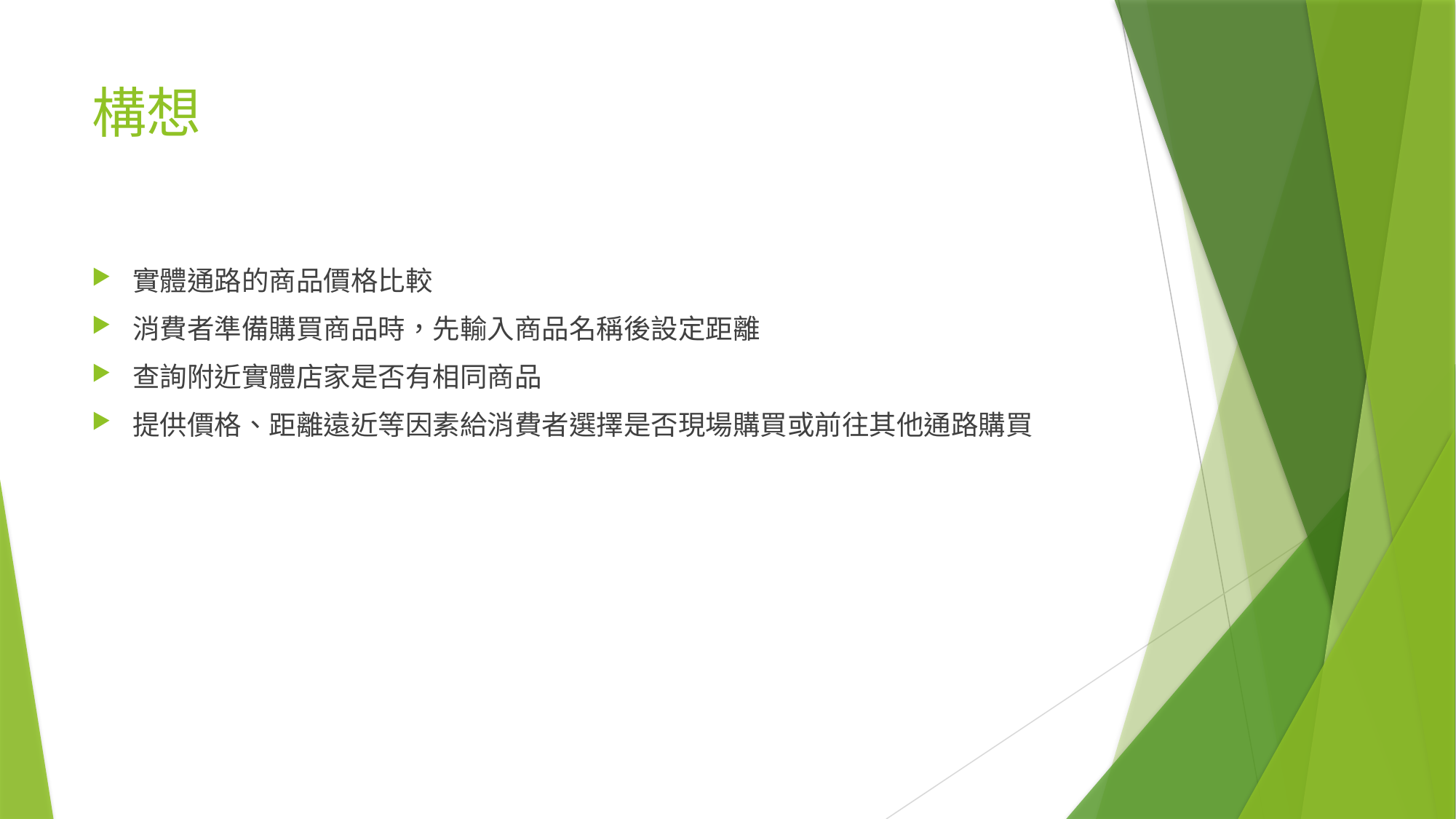

# 構想
實體通路的商品價格比較
消費者準備購買商品時，先輸入商品名稱後設定距離
查詢附近實體店家是否有相同商品
提供價格、距離遠近等因素給消費者選擇是否現場購買或前往其他通路購買